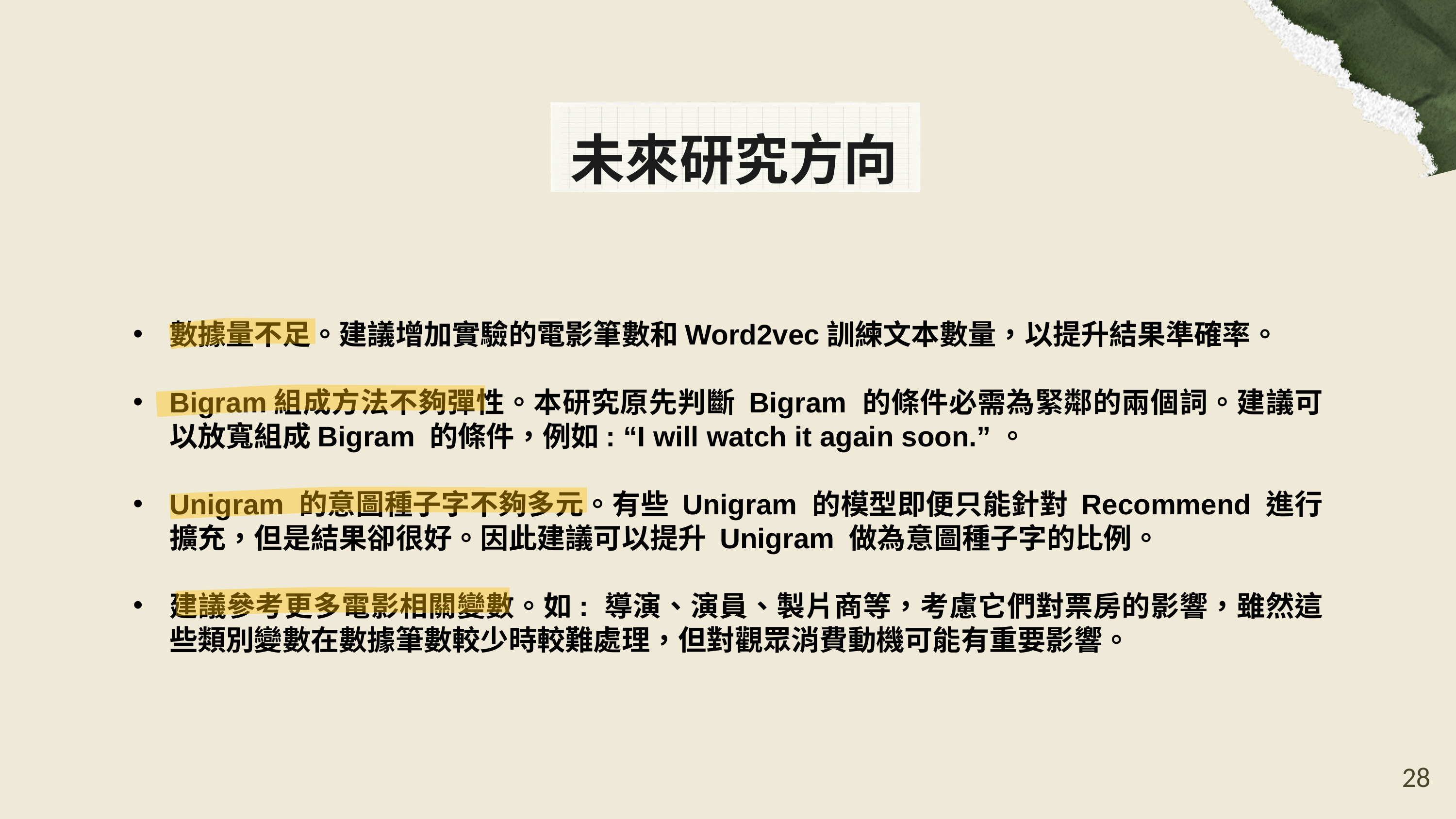

未來研究方向
數據量不足。建議增加實驗的電影筆數和Word2vec訓練文本數量，以提升結果準確率。

Bigram組成方法不夠彈性。本研究原先判斷 Bigram 的條件必需為緊鄰的兩個詞。建議可以放寬組成Bigram 的條件，例如: “I will watch it again soon.”。

Unigram 的意圖種子字不夠多元。有些 Unigram 的模型即便只能針對 Recommend 進行擴充，但是結果卻很好。因此建議可以提升 Unigram 做為意圖種子字的比例。

建議參考更多電影相關變數。如: 導演、演員、製片商等，考慮它們對票房的影響，雖然這些類別變數在數據筆數較少時較難處理，但對觀眾消費動機可能有重要影響。

28